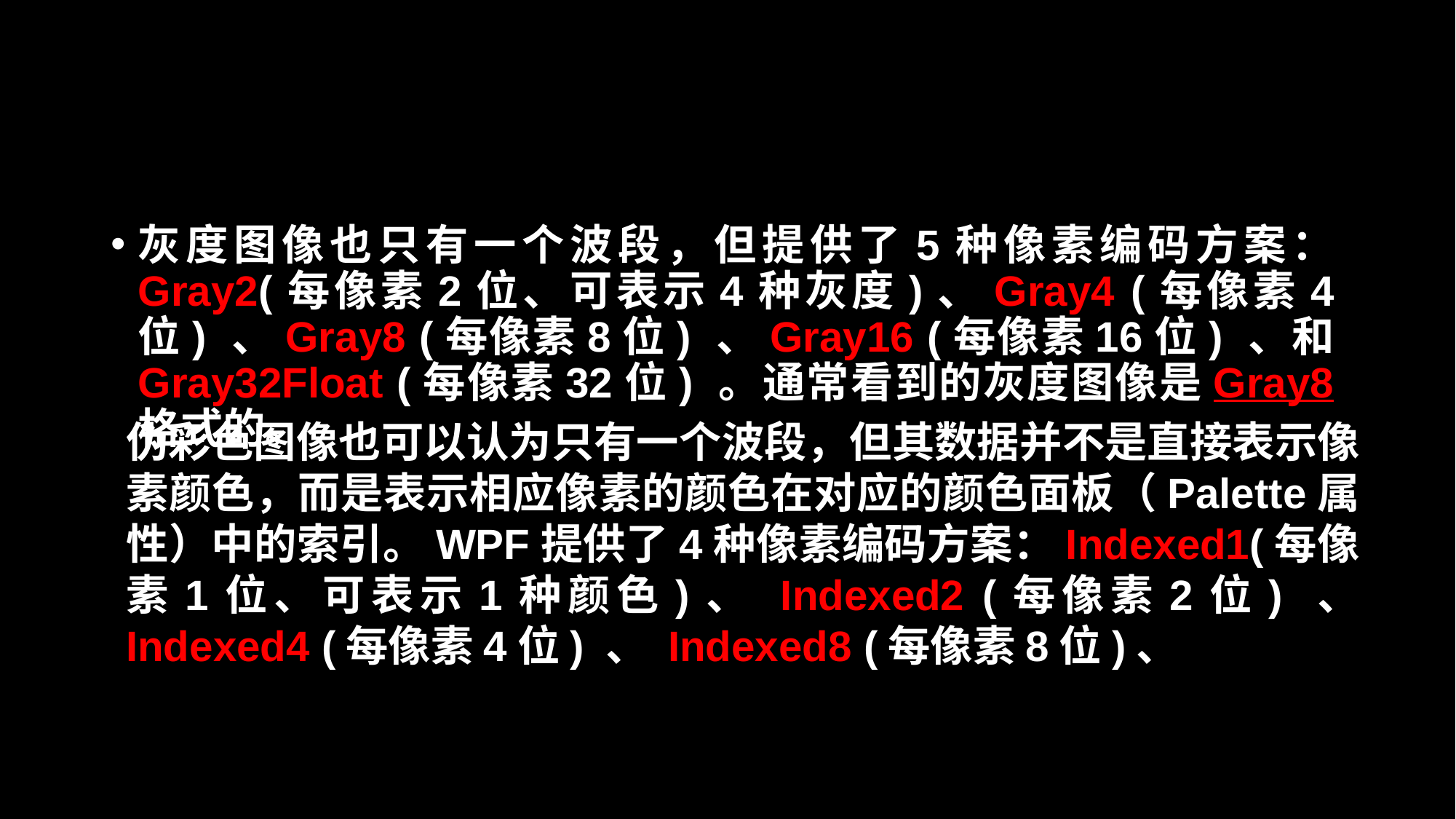

#
灰度图像也只有一个波段，但提供了5种像素编码方案：Gray2(每像素2位、可表示4种灰度)、Gray4 (每像素4位) 、Gray8 (每像素8位) 、Gray16 (每像素16位) 、和Gray32Float (每像素32位) 。通常看到的灰度图像是Gray8格式的。
伪彩色图像也可以认为只有一个波段，但其数据并不是直接表示像素颜色，而是表示相应像素的颜色在对应的颜色面板（Palette属性）中的索引。WPF提供了4种像素编码方案：Indexed1(每像素1位、可表示1种颜色)、 Indexed2 (每像素2位) 、 Indexed4 (每像素4位) 、 Indexed8 (每像素8位)、